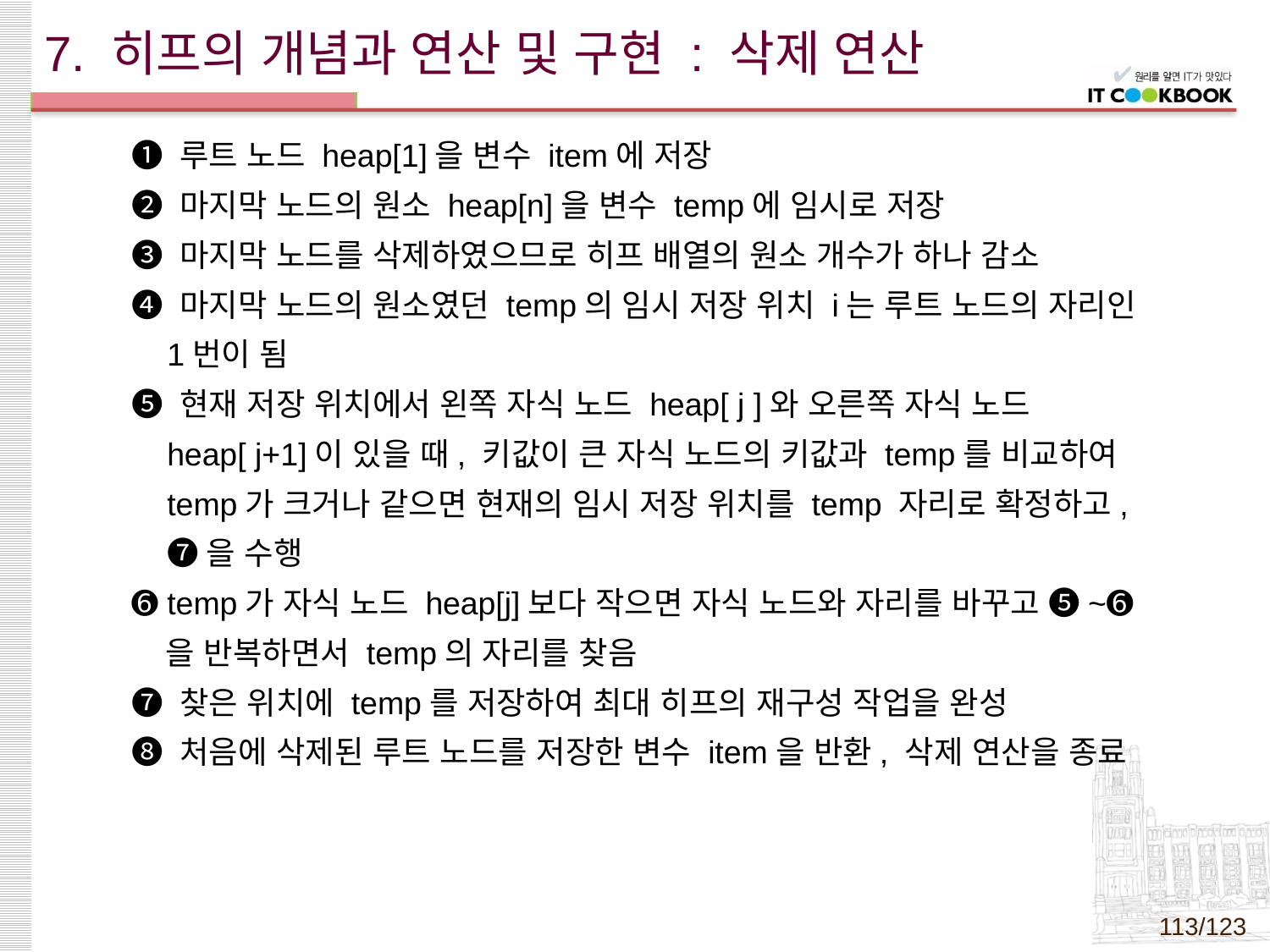

# 7. 히프의 개념과 연산 및 구현 : 삭제 연산
➊ 루트 노드 heap[1]을 변수 item에 저장
➋ 마지막 노드의 원소 heap[n]을 변수 temp에 임시로 저장
➌ 마지막 노드를 삭제하였으므로 히프 배열의 원소 개수가 하나 감소
➍ 마지막 노드의 원소였던 temp의 임시 저장 위치 i는 루트 노드의 자리인
    1번이 됨
➎ 현재 저장 위치에서 왼쪽 자식 노드 heap[ j ]와 오른쪽 자식 노드
    heap[ j+1]이 있을 때, 키값이 큰 자식 노드의 키값과 temp를 비교하여
    temp가 크거나 같으면 현재의 임시 저장 위치를 temp 자리로 확정하고,
    ➐을 수행
➏ temp가 자식 노드 heap[j]보다 작으면 자식 노드와 자리를 바꾸고 ➎~➏
   을 반복하면서 temp의 자리를 찾음
➐ 찾은 위치에 temp를 저장하여 최대 히프의 재구성 작업을 완성
➑ 처음에 삭제된 루트 노드를 저장한 변수 item을 반환, 삭제 연산을 종료